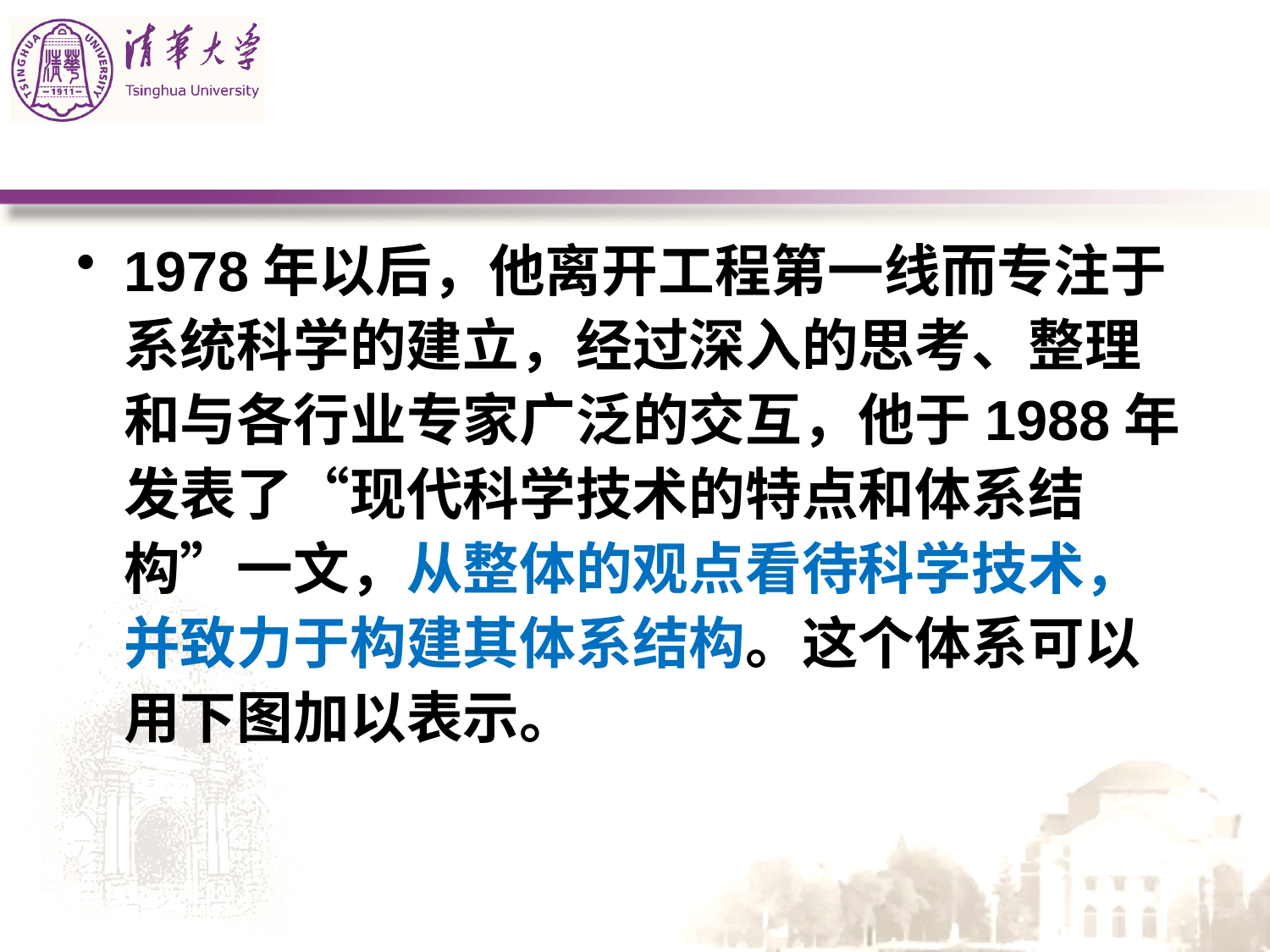

#
1978年以后，他离开工程第一线而专注于系统科学的建立，经过深入的思考、整理和与各行业专家广泛的交互，他于1988年发表了“现代科学技术的特点和体系结构”一文，从整体的观点看待科学技术，并致力于构建其体系结构。这个体系可以用下图加以表示。